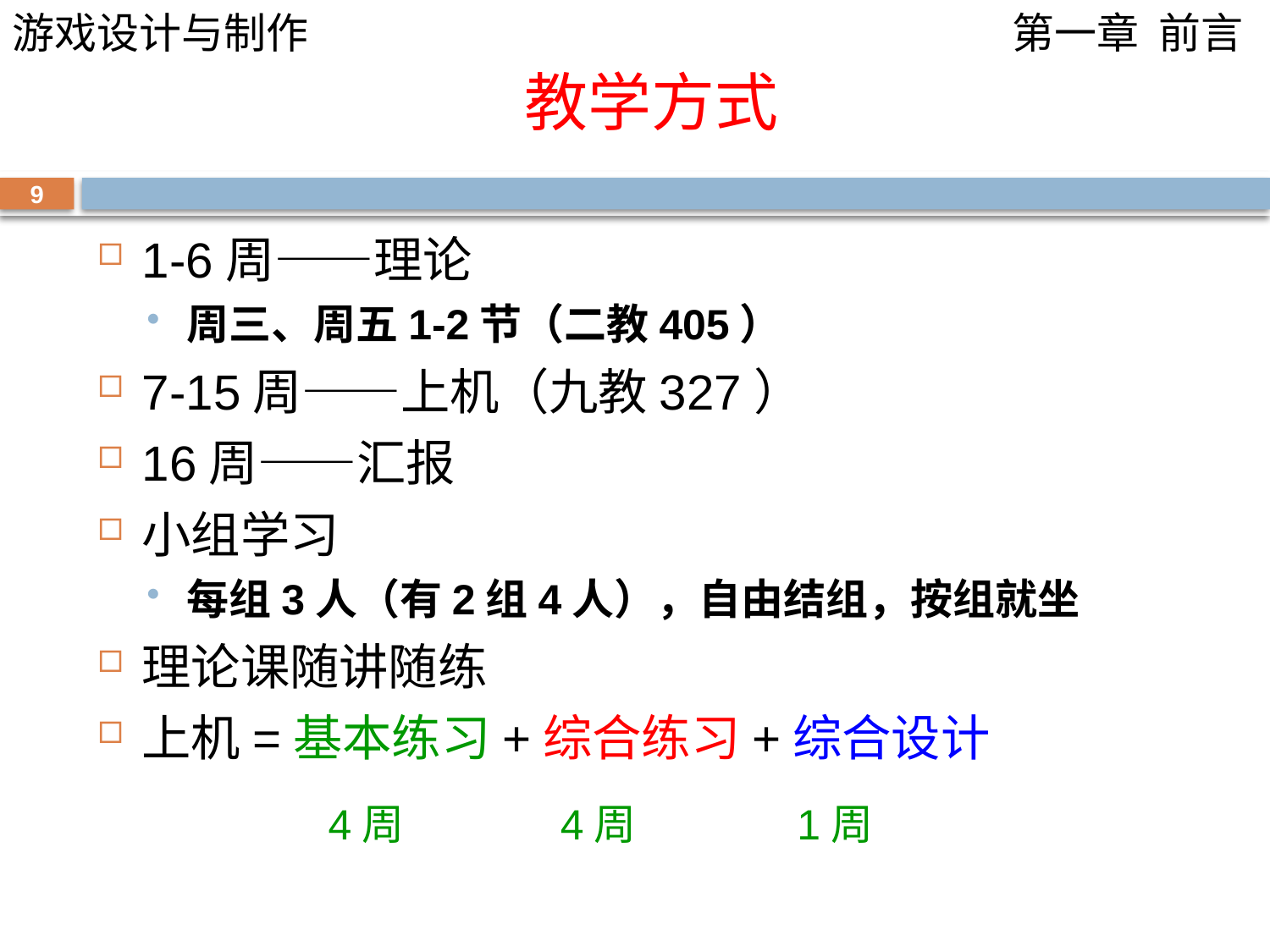

# 教学方式
9
1-6周——理论
周三、周五1-2节（二教405）
7-15周——上机（九教327）
16周——汇报
小组学习
每组3人（有2组4人），自由结组，按组就坐
理论课随讲随练
上机=基本练习+综合练习+综合设计
1周
4周
4周